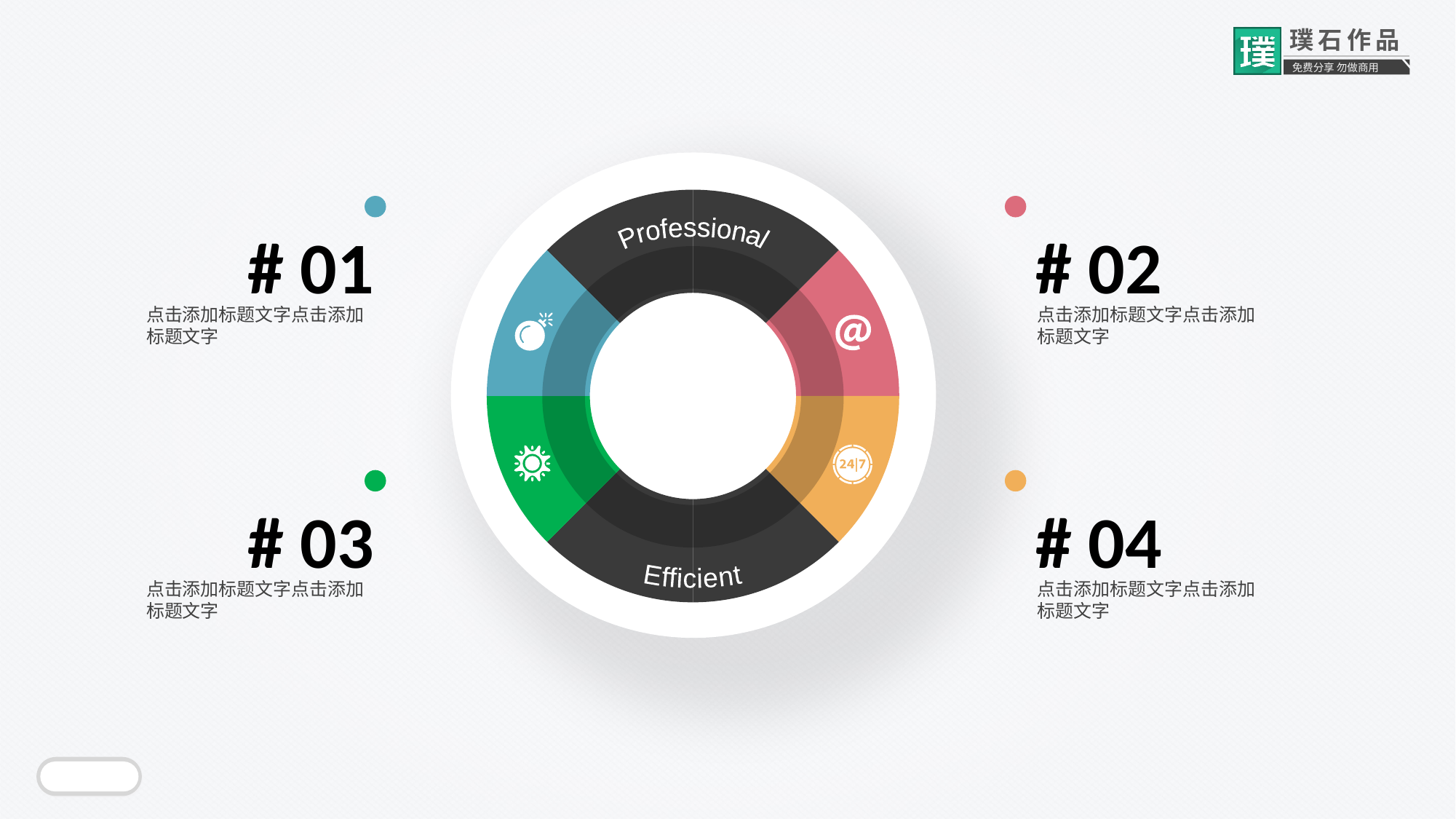

### Chart

| Category | 销售额 |
|---|---|
| 第一季度 | 1.0 |
| 第二季度 | 1.0 |
| 第三季度 | 1.0 |
| 第四季度 | 1.0 |

# 01
# 02
Professional
点击添加标题文字点击添加标题文字
点击添加标题文字点击添加标题文字

# 03
# 04
Efficient
点击添加标题文字点击添加标题文字
点击添加标题文字点击添加标题文字